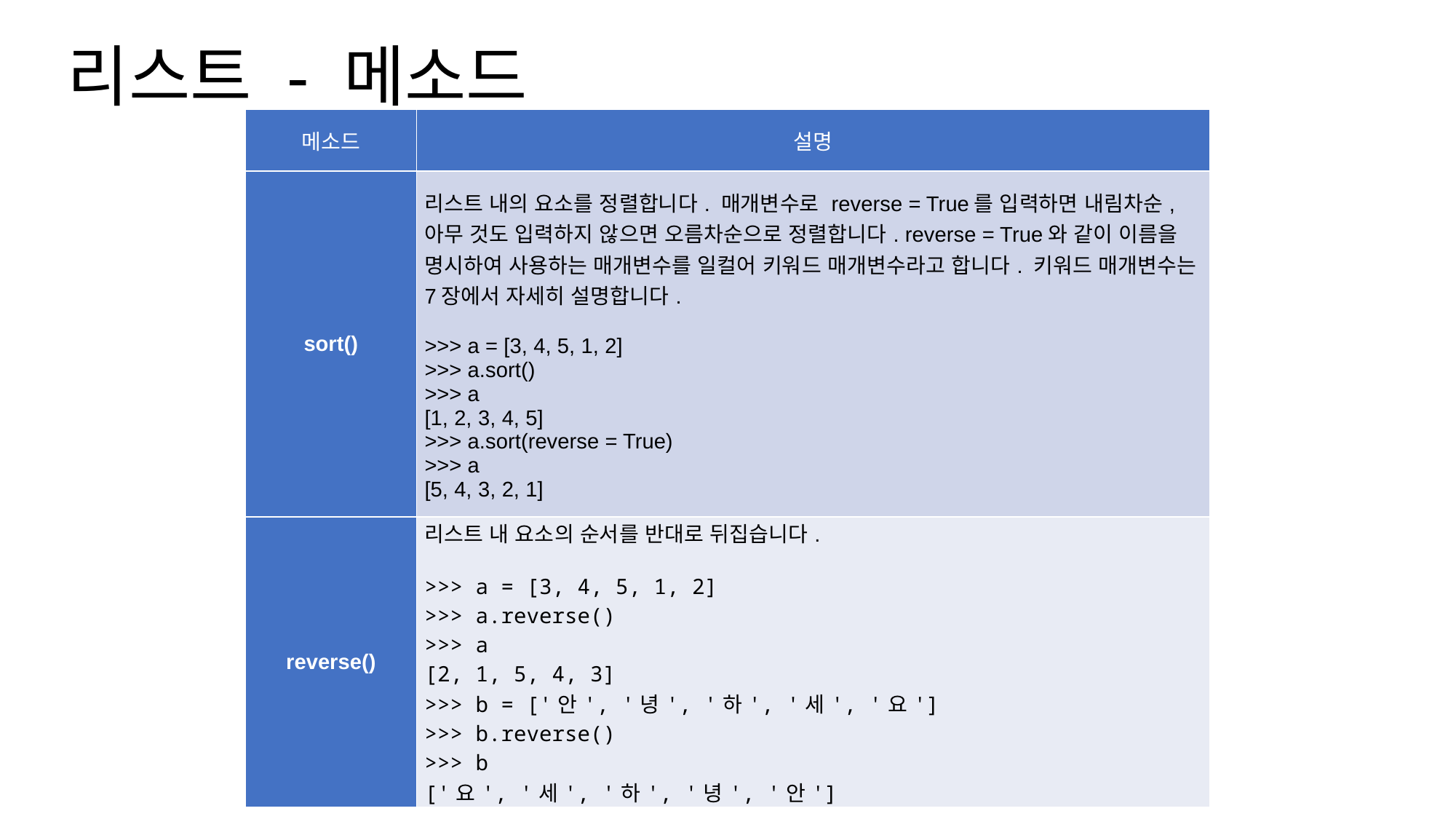

# 리스트 - 메소드

| 메소드 | 설명 |
| --- | --- |
| sort() | 리스트 내의 요소를 정렬합니다. 매개변수로 reverse = True를 입력하면 내림차순, 아무 것도 입력하지 않으면 오름차순으로 정렬합니다. reverse = True와 같이 이름을 명시하여 사용하는 매개변수를 일컬어 키워드 매개변수라고 합니다. 키워드 매개변수는 7장에서 자세히 설명합니다.   >>> a = [3, 4, 5, 1, 2] >>> a.sort() >>> a [1, 2, 3, 4, 5] >>> a.sort(reverse = True) >>> a [5, 4, 3, 2, 1] |
| reverse() | 리스트 내 요소의 순서를 반대로 뒤집습니다.   >>> a = [3, 4, 5, 1, 2] >>> a.reverse() >>> a [2, 1, 5, 4, 3] >>> b = ['안', '녕', '하', '세', '요'] >>> b.reverse() >>> b ['요', '세', '하', '녕', '안'] |